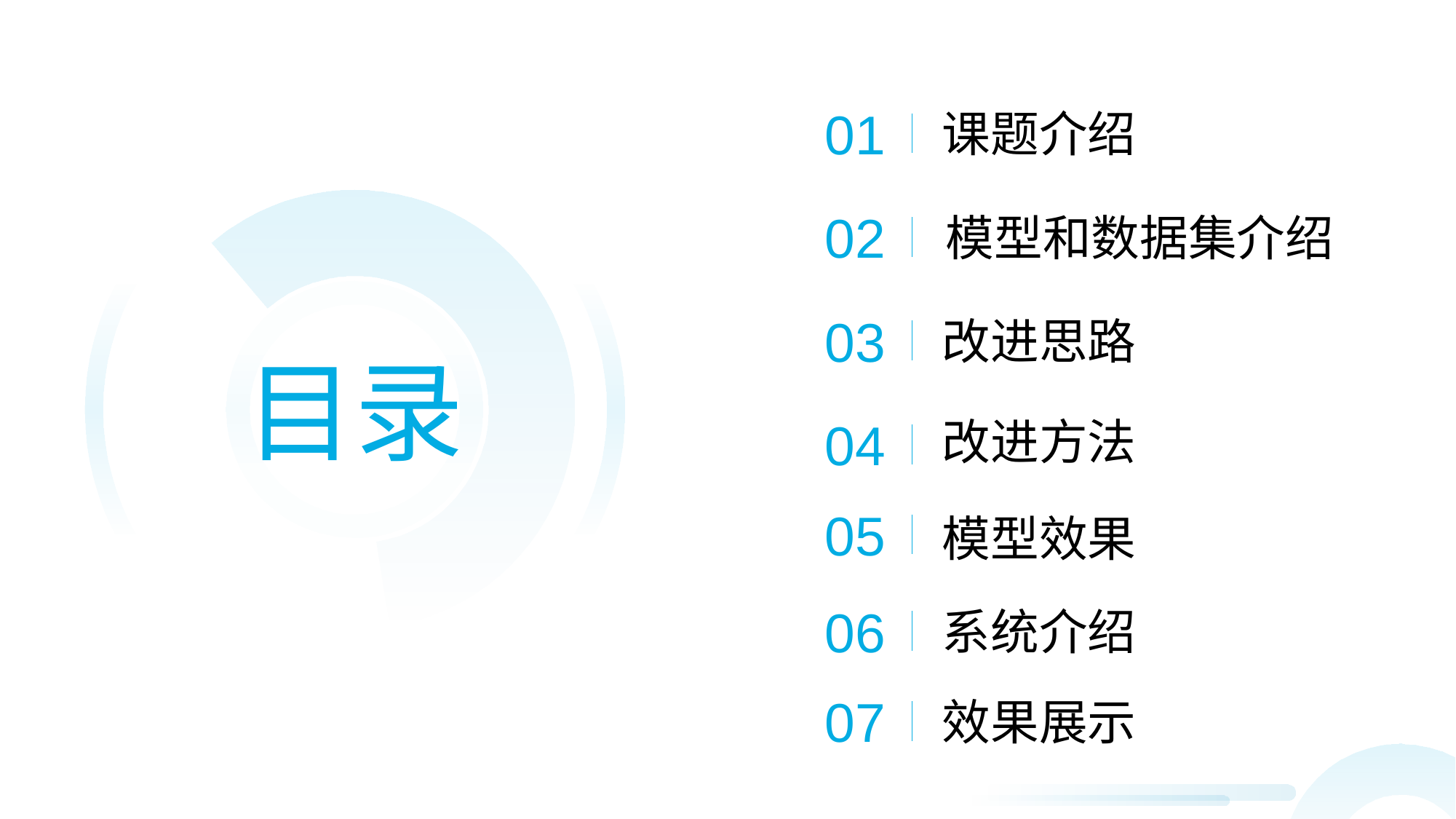

01
课题介绍
02
模型和数据集介绍

03
改进思路
目录
04
改进方法
05
模型效果

06
系统介绍
07
效果展示